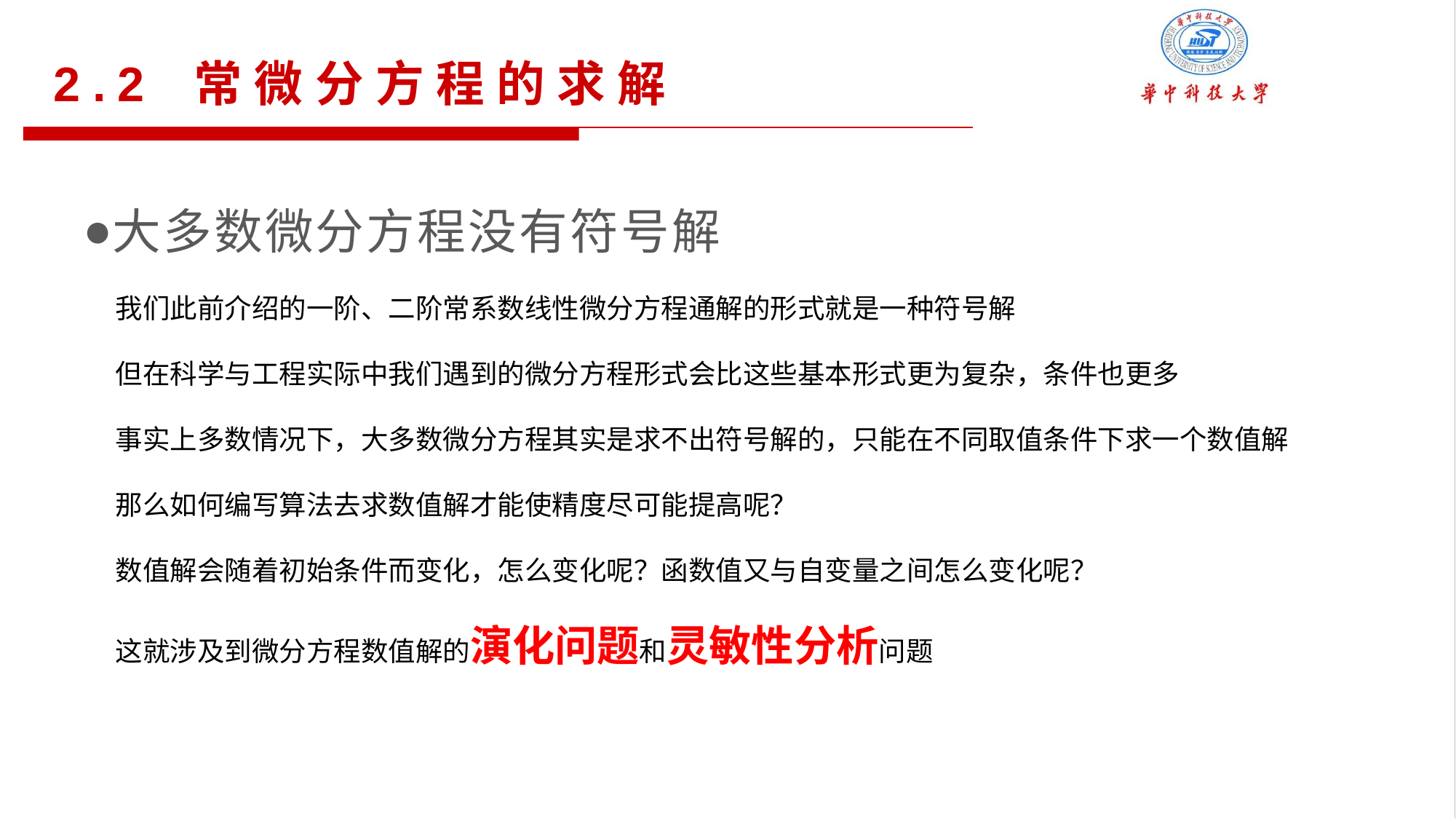

2.2 常微分方程的求解

大多数微分方程没有符号解
我们此前介绍的一阶、二阶常系数线性微分方程通解的形式就是一种符号解

但在科学与工程实际中我们遇到的微分方程形式会比这些基本形式更为复杂，条件也更多

事实上多数情况下，大多数微分方程其实是求不出符号解的，只能在不同取值条件下求一个数值解

那么如何编写算法去求数值解才能使精度尽可能提高呢？

数值解会随着初始条件而变化，怎么变化呢？函数值又与自变量之间怎么变化呢？

这就涉及到微分方程数值解的演化问题和灵敏性分析问题